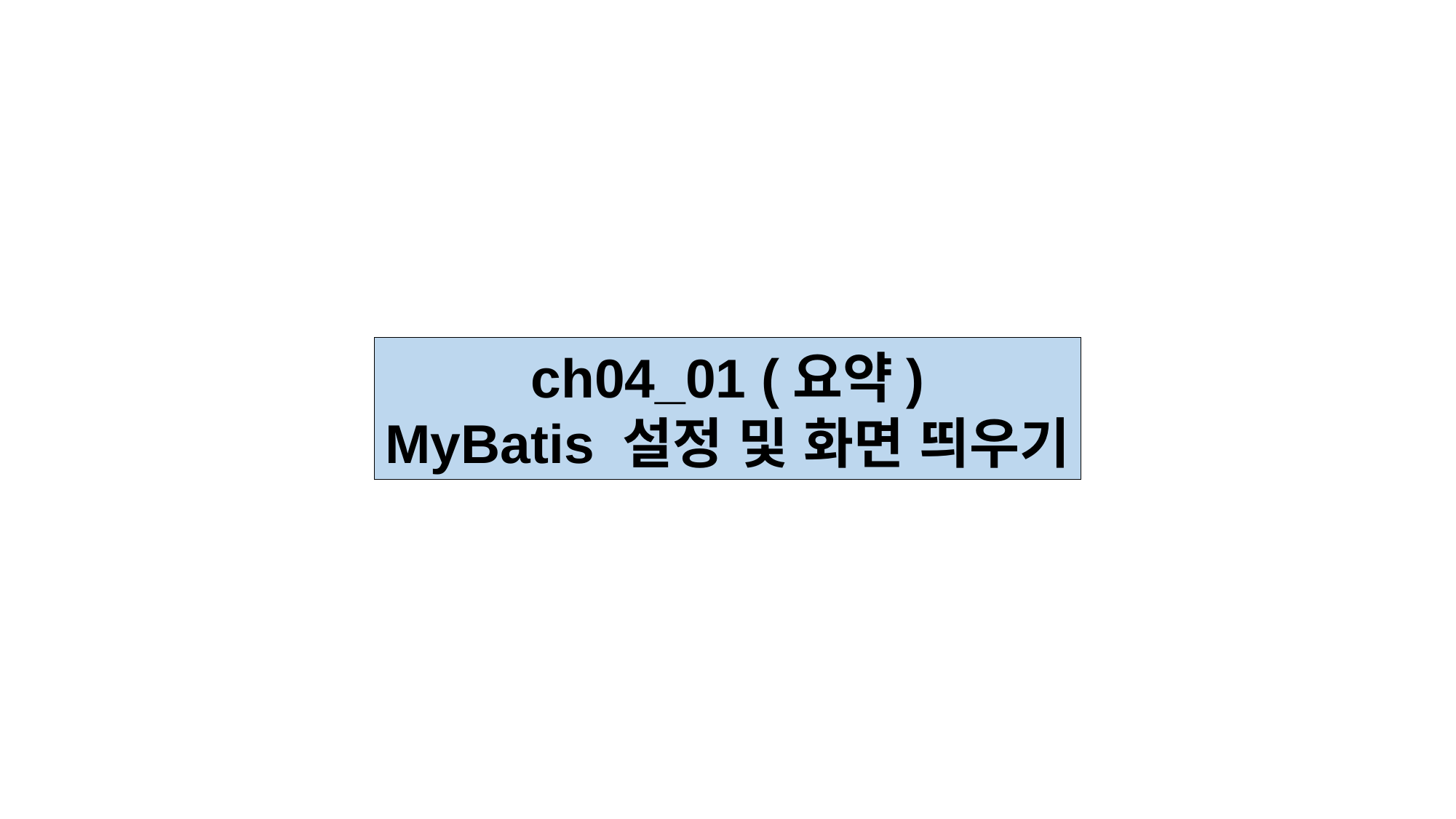

ch04_01 (요약)
MyBatis 설정 및 화면 띄우기